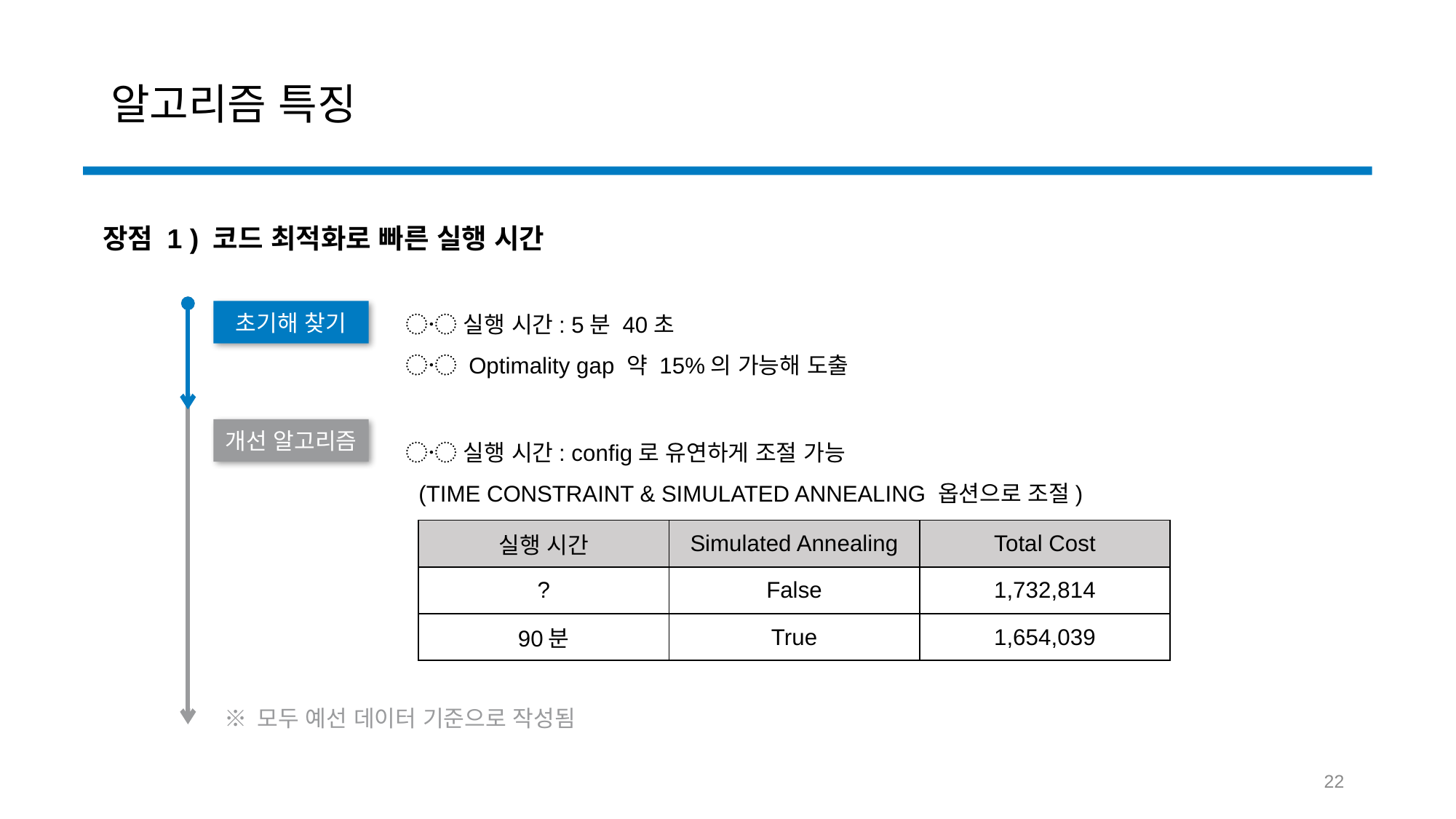

# 알고리즘 특징

장점 1 ) 코드 최적화로 빠른 실행 시간
〮 실행 시간: 5분 40초
〮 Optimality gap 약 15%의 가능해 도출
초기해 찾기
개선 알고리즘
〮 실행 시간: config로 유연하게 조절 가능
  (TIME CONSTRAINT & SIMULATED ANNEALING 옵션으로 조절)
| 실행 시간 | Simulated Annealing | Total Cost |
| --- | --- | --- |
| ? | False | 1,732,814 |
| 90분 | True | 1,654,039 |
※ 모두 예선 데이터 기준으로 작성됨
22